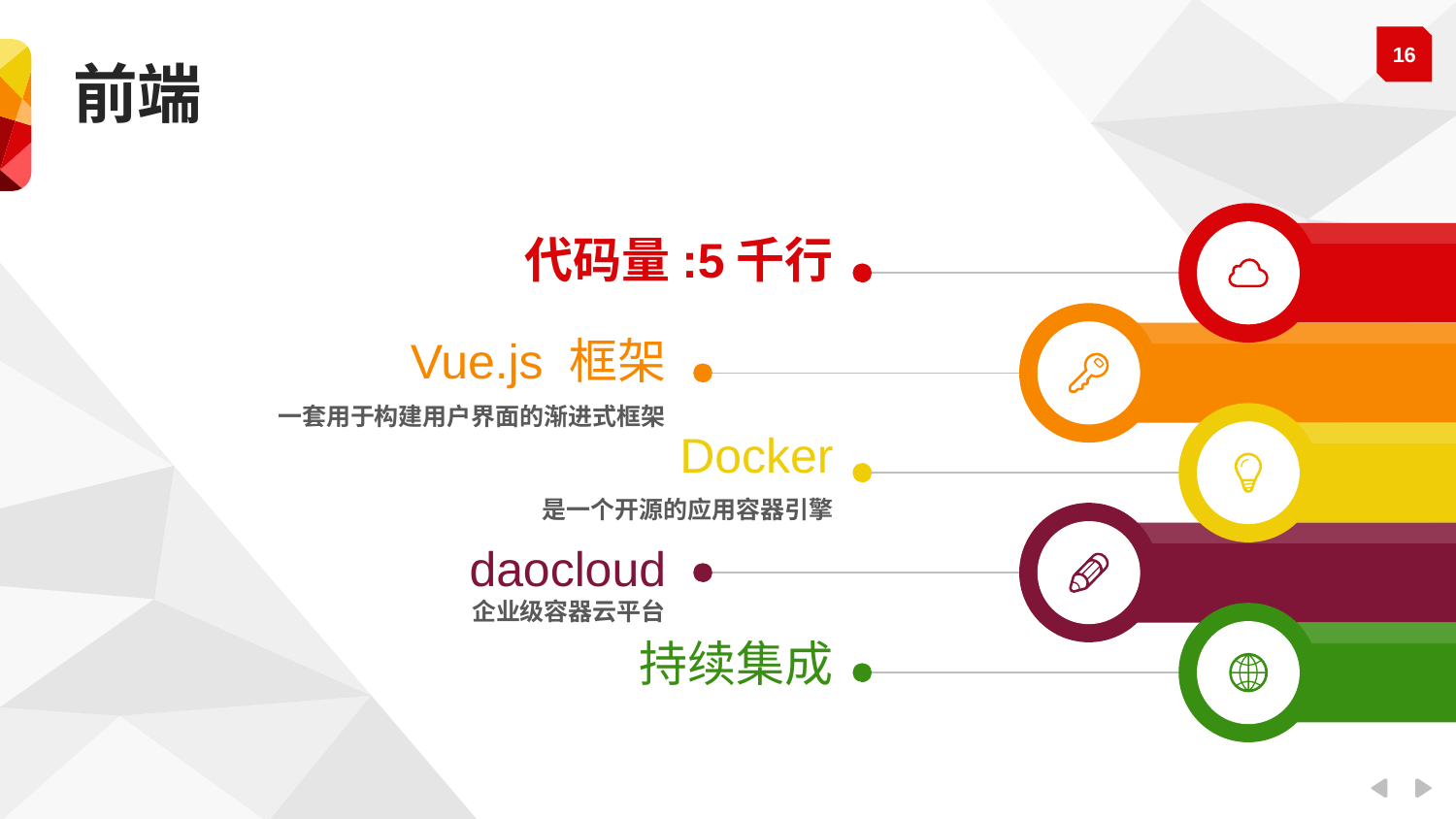

前端

代码量:5千行

Vue.js 框架
一套用于构建用户界面的渐进式框架

Docker
是一个开源的应用容器引擎

daocloud
企业级容器云平台

持续集成